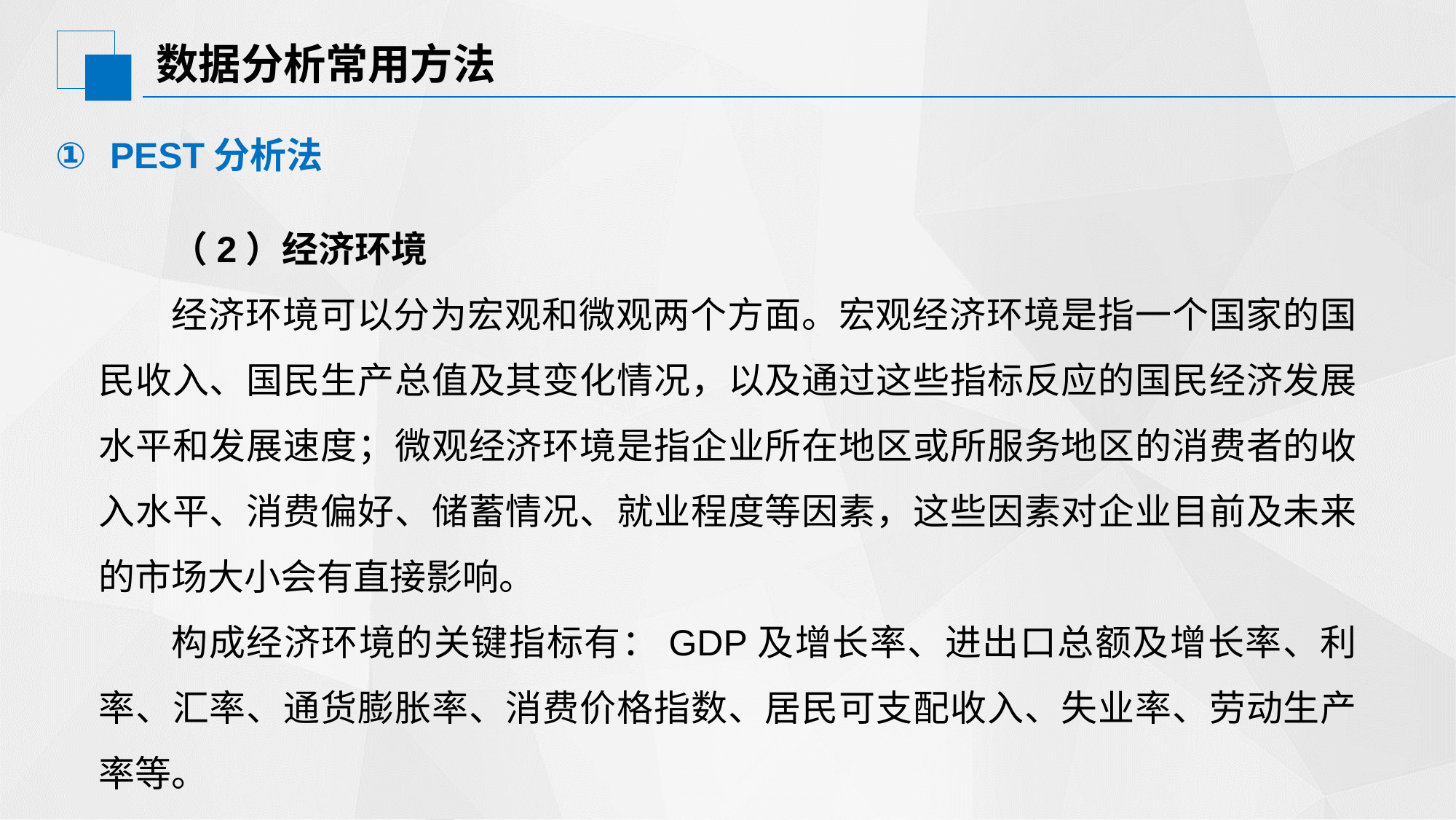

# 数据分析常用方法
PEST分析法
（2）经济环境
经济环境可以分为宏观和微观两个方面。宏观经济环境是指一个国家的国民收入、国民生产总值及其变化情况，以及通过这些指标反应的国民经济发展水平和发展速度；微观经济环境是指企业所在地区或所服务地区的消费者的收入水平、消费偏好、储蓄情况、就业程度等因素，这些因素对企业目前及未来的市场大小会有直接影响。
构成经济环境的关键指标有：GDP及增长率、进出口总额及增长率、利率、汇率、通货膨胀率、消费价格指数、居民可支配收入、失业率、劳动生产率等。